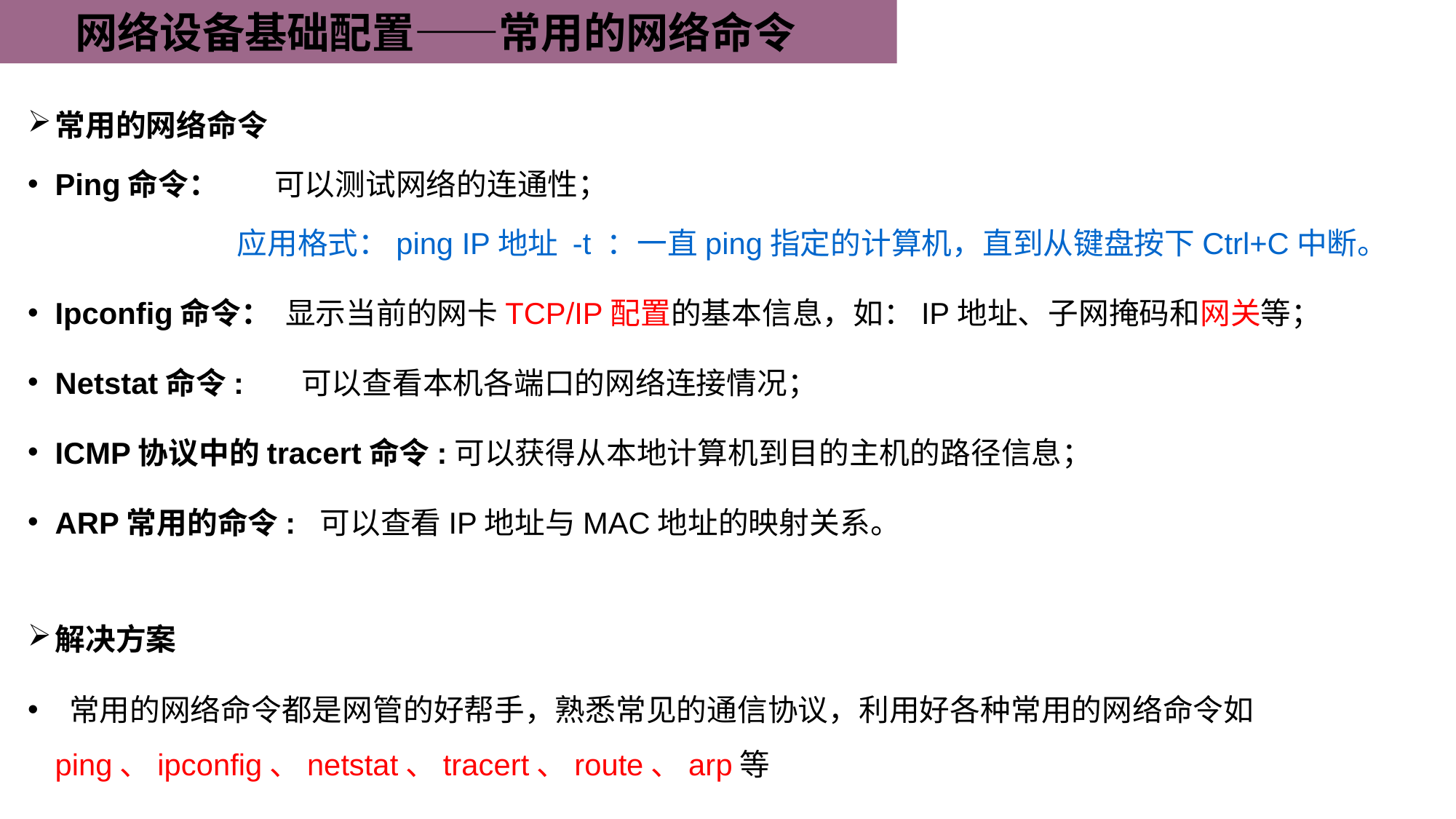

网络设备基础配置——常用的网络命令

常用的网络命令
Ping命令：        可以测试网络的连通性；
                              应用格式：ping IP地址 -t ：一直ping指定的计算机，直到从键盘按下Ctrl+C中断。
Ipconfig命令：  显示当前的网卡TCP/IP配置的基本信息，如：IP地址、子网掩码和网关等；
Netstat命令:      可以查看本机各端口的网络连接情况；
ICMP协议中的tracert命令:可以获得从本地计算机到目的主机的路径信息；
ARP常用的命令:  可以查看IP地址与MAC地址的映射关系。

解决方案
 常用的网络命令都是网管的好帮手，熟悉常见的通信协议，利用好各种常用的网络命令如ping、ipconfig、netstat、tracert、route、arp等